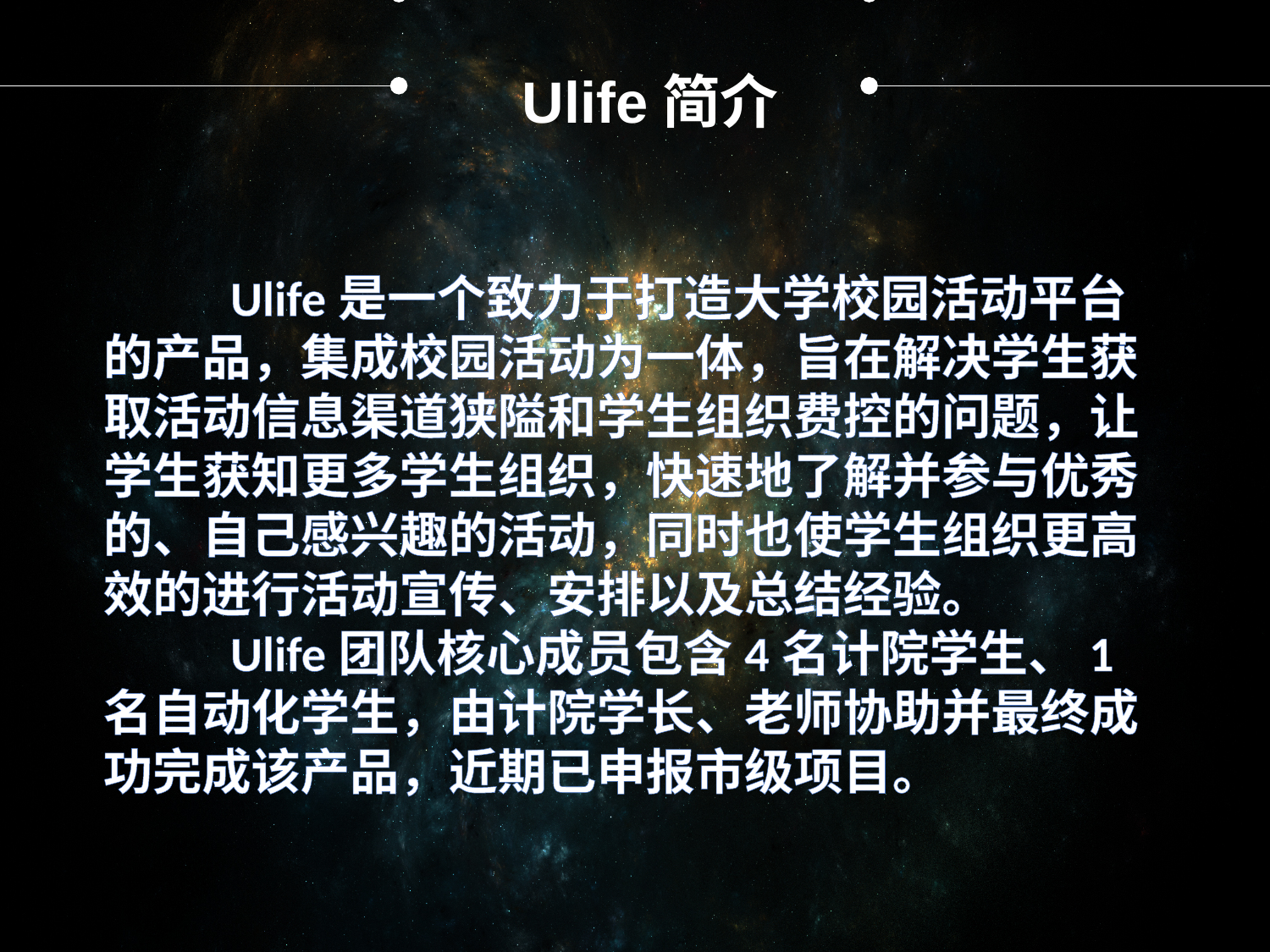

Ulife简介
	Ulife是一个致力于打造大学校园活动平台的产品，集成校园活动为一体，旨在解决学生获取活动信息渠道狭隘和学生组织费控的问题，让学生获知更多学生组织，快速地了解并参与优秀的、自己感兴趣的活动，同时也使学生组织更高效的进行活动宣传、安排以及总结经验。
	Ulife团队核心成员包含4名计院学生、1名自动化学生，由计院学长、老师协助并最终成功完成该产品，近期已申报市级项目。